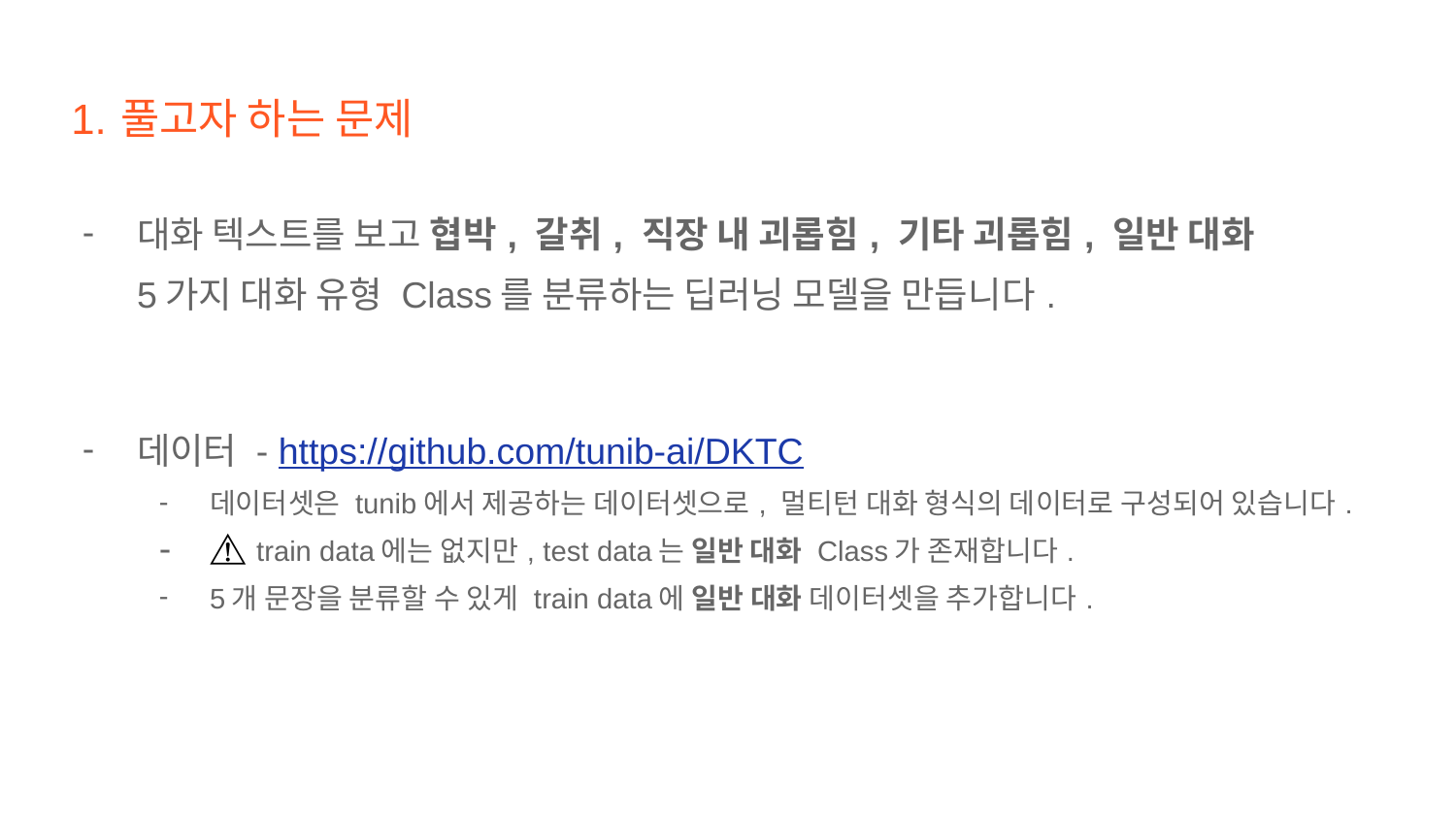

# 풀고자 하는 문제
대화 텍스트를 보고 협박, 갈취, 직장 내 괴롭힘, 기타 괴롭힘, 일반 대화
5가지 대화 유형 Class를 분류하는 딥러닝 모델을 만듭니다.

데이터 - https://github.com/tunib-ai/DKTC
데이터셋은 tunib에서 제공하는 데이터셋으로, 멀티턴 대화 형식의 데이터로 구성되어 있습니다.
⚠️ train data에는 없지만, test data는 일반 대화 Class가 존재합니다.
5개 문장을 분류할 수 있게 train data에 일반 대화 데이터셋을 추가합니다.